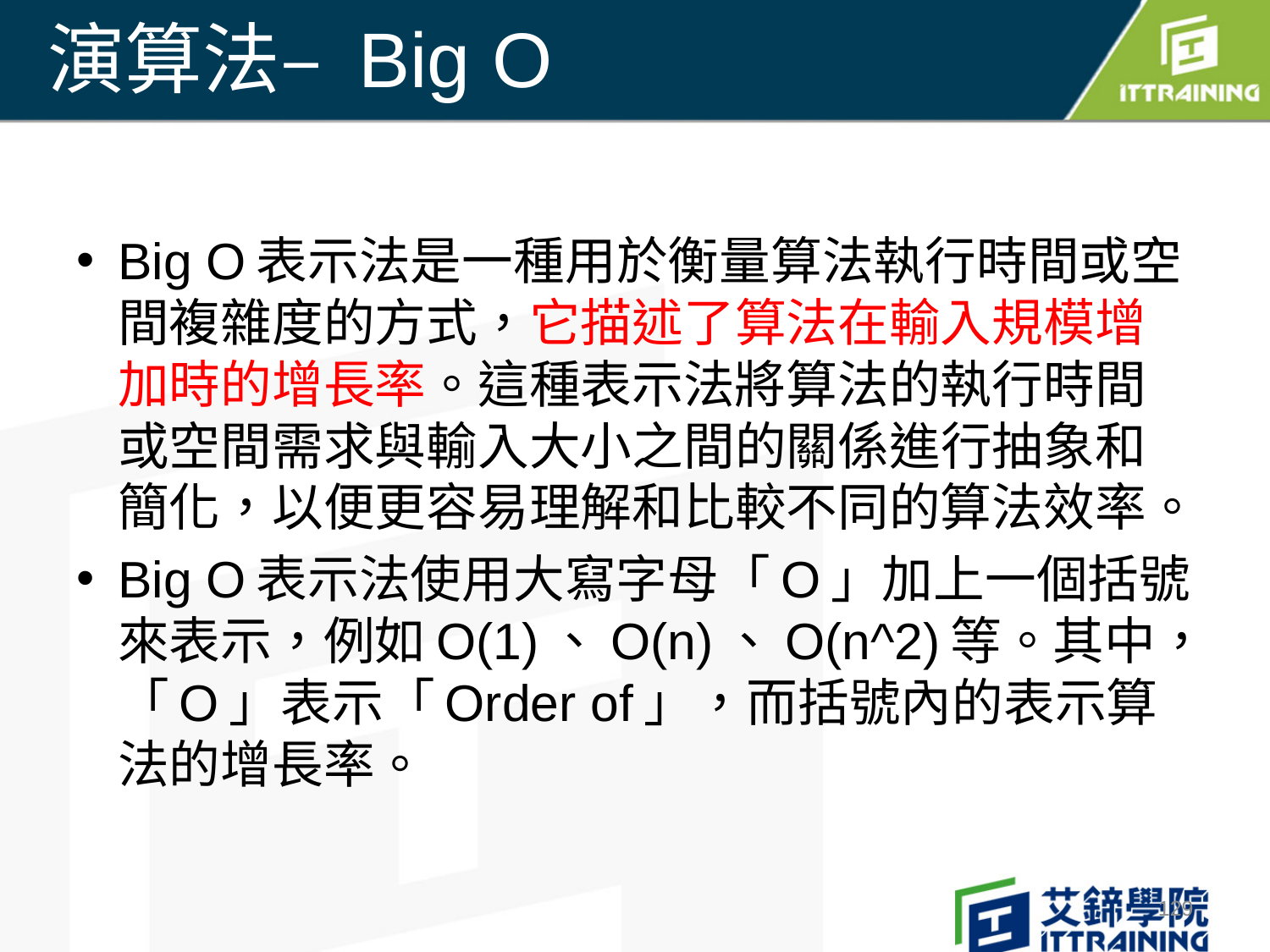

# 演算法– Big O
Big O表示法是一種用於衡量算法執行時間或空間複雜度的方式，它描述了算法在輸入規模增加時的增長率。這種表示法將算法的執行時間或空間需求與輸入大小之間的關係進行抽象和簡化，以便更容易理解和比較不同的算法效率。
Big O表示法使用大寫字母「O」加上一個括號來表示，例如O(1)、O(n)、O(n^2)等。其中，「O」表示「Order of」，而括號內的表示算法的增長率。

129